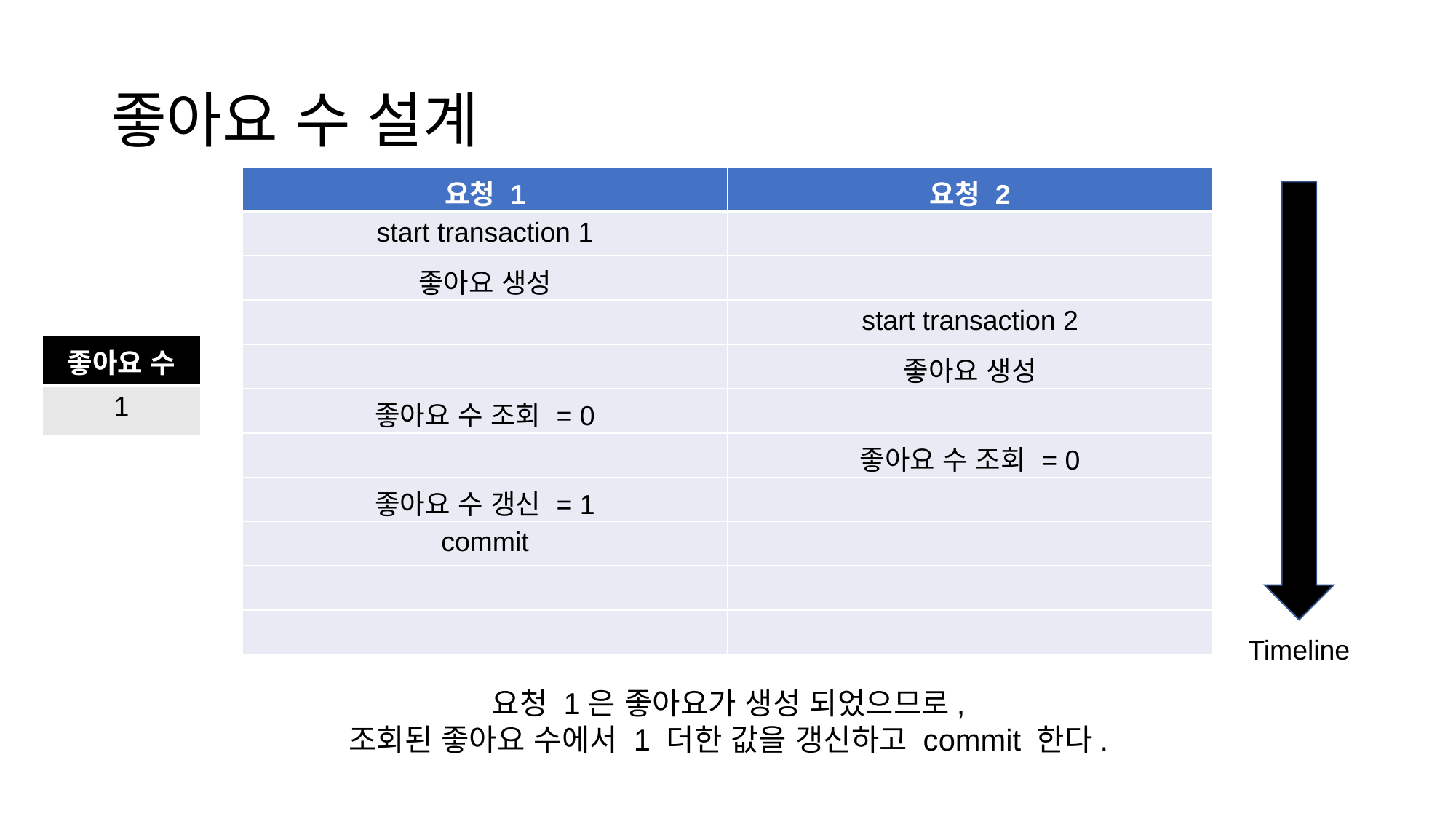

# 좋아요 수 설계
| 요청 1 | 요청 2 |
| --- | --- |
| start transaction 1 |  |
| 좋아요 생성 |  |
|  | start transaction 2 |
|  | 좋아요 생성 |
| 좋아요 수 조회 = 0 |  |
|  | 좋아요 수 조회 = 0 |
| 좋아요 수 갱신 = 1 |  |
| commit |  |
|  |  |
|  |  |

| 좋아요 수 |
| --- |
| 1 |
Timeline
요청 1은 좋아요가 생성 되었으므로,
조회된 좋아요 수에서 1 더한 값을 갱신하고 commit 한다.